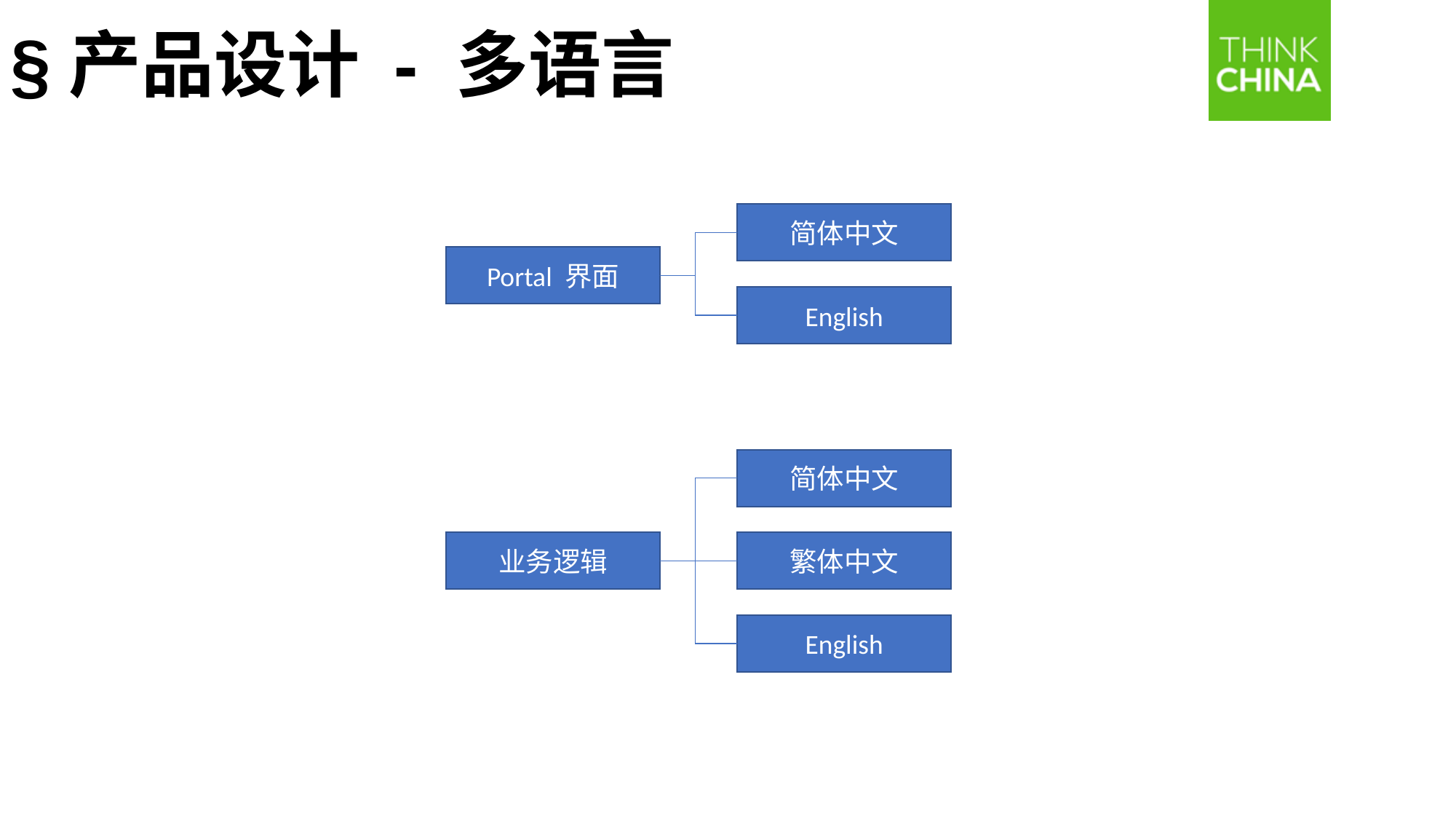

§产品设计 - 多语言
简体中文
Portal 界面
English
简体中文
业务逻辑
繁体中文
English